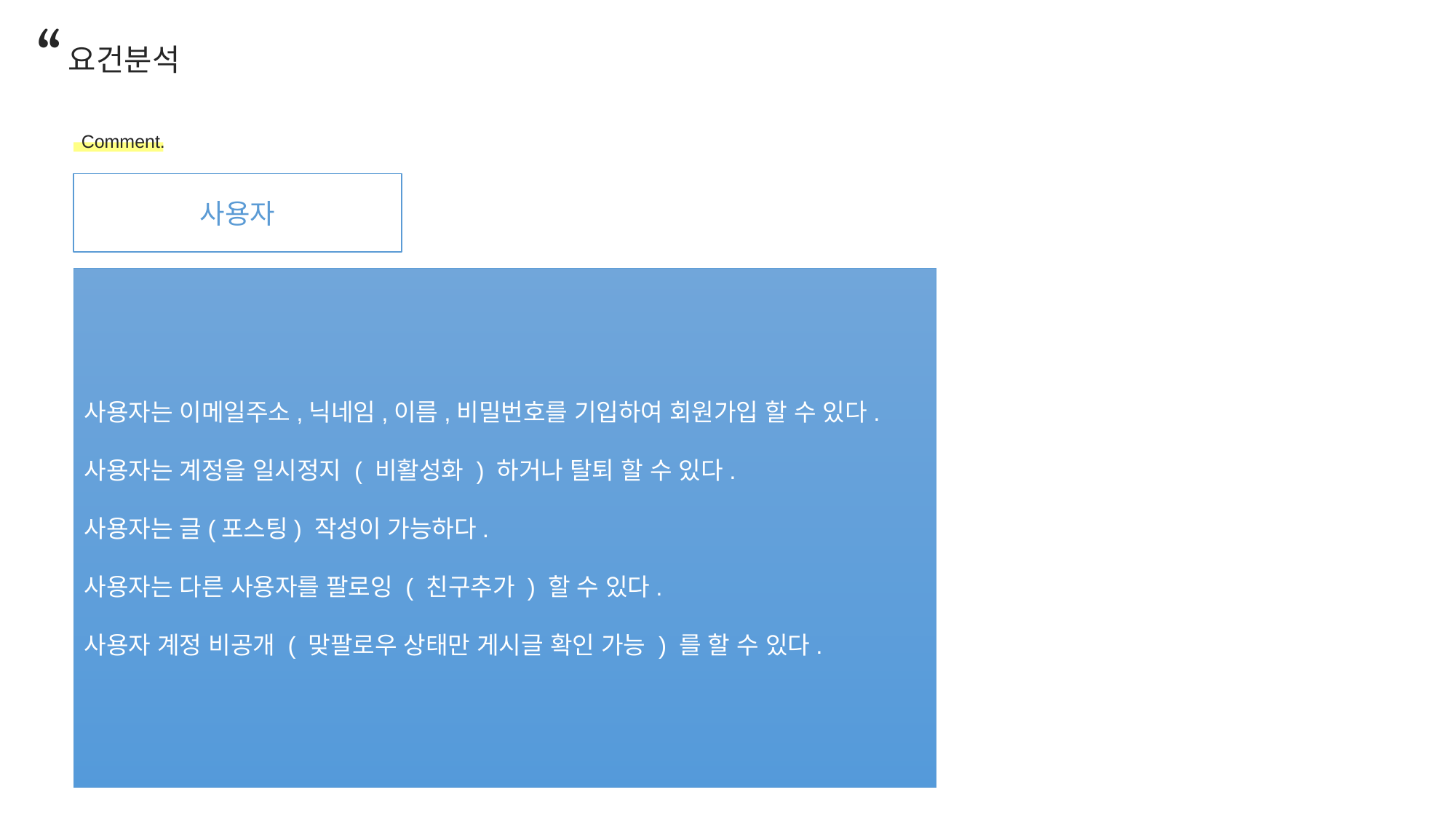

“
요건분석
Comment.

사용자
사용자는 이메일주소,닉네임,이름,비밀번호를 기입하여 회원가입 할 수 있다.

사용자는 계정을 일시정지 ( 비활성화 ) 하거나 탈퇴 할 수 있다.

사용자는 글(포스팅) 작성이 가능하다.

사용자는 다른 사용자를 팔로잉 ( 친구추가 ) 할 수 있다.

사용자 계정 비공개 ( 맞팔로우 상태만 게시글 확인 가능 ) 를 할 수 있다.